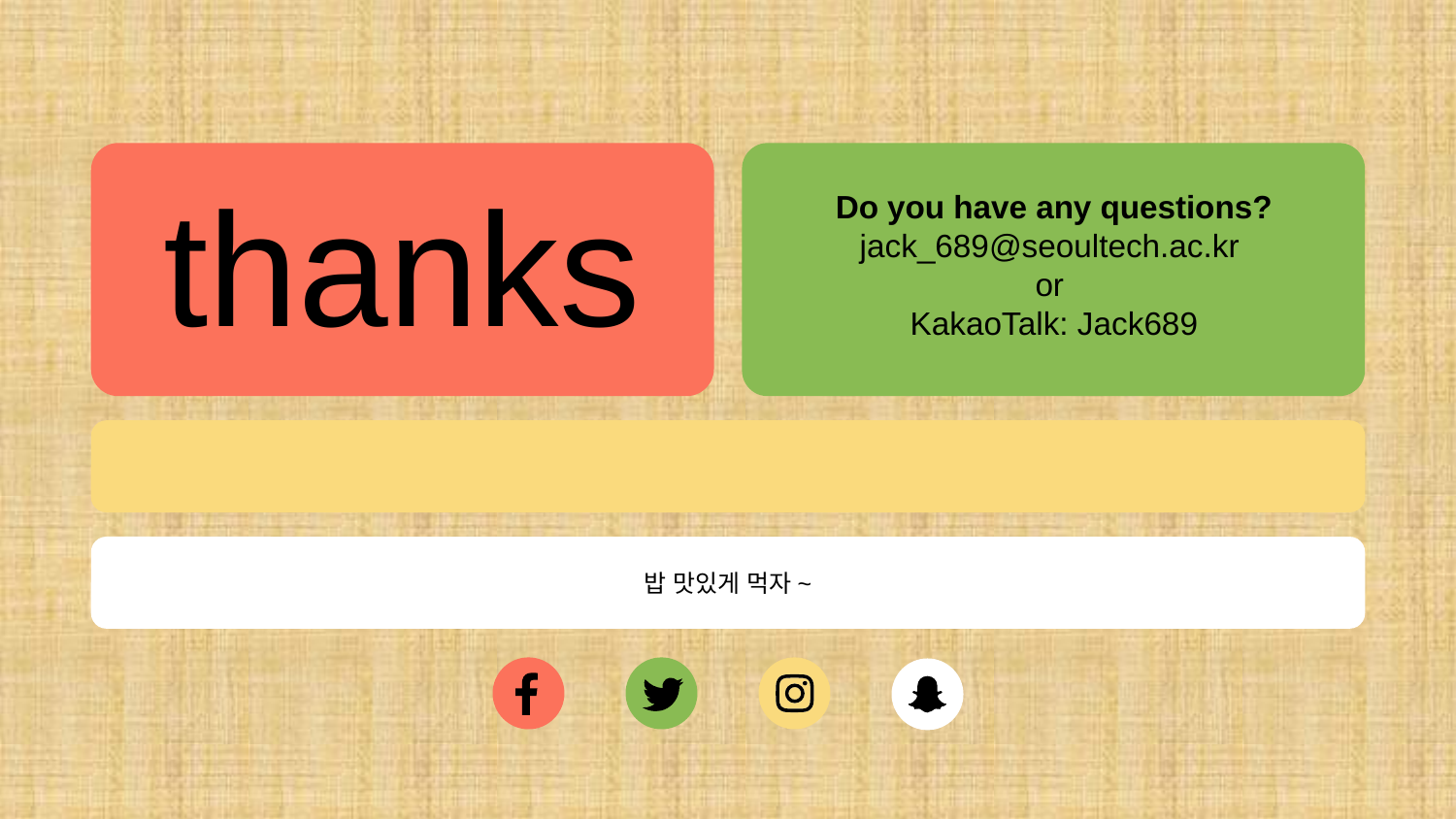

# thanks
Do you have any questions?
jack_689@seoultech.ac.kr
or
KakaoTalk: Jack689

밥 맛있게 먹자~